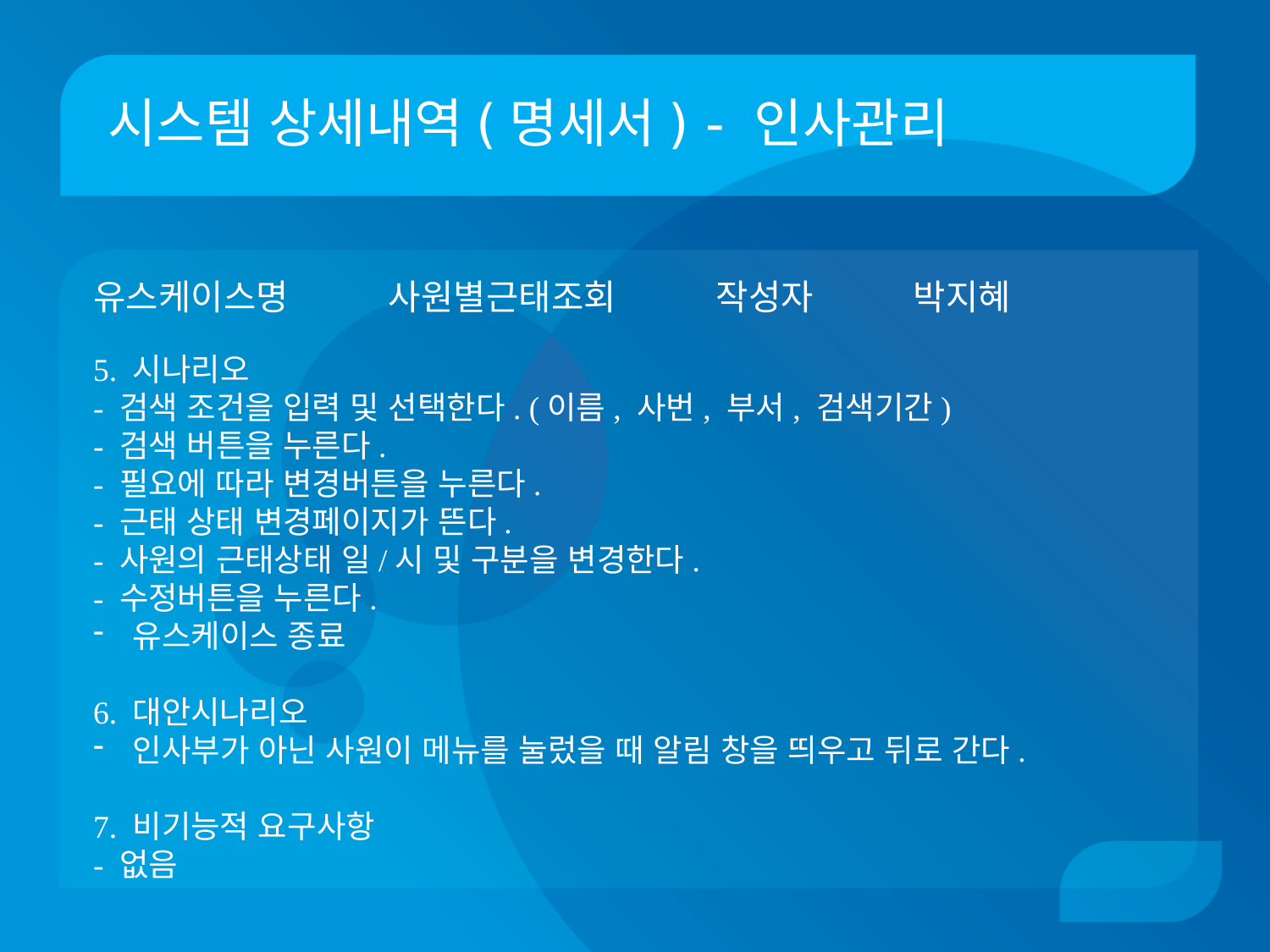

# 시스템 상세내역(명세서) - 인사관리
유스케이스명          사원별근태조회          작성자          박지혜
5. 시나리오
- 검색 조건을 입력 및 선택한다. (이름, 사번, 부서, 검색기간)
- 검색 버튼을 누른다.
- 필요에 따라 변경버튼을 누른다.
- 근태 상태 변경페이지가 뜬다.
- 사원의 근태상태 일/시 및 구분을 변경한다.
- 수정버튼을 누른다.
유스케이스 종료

6. 대안시나리오
인사부가 아닌 사원이 메뉴를 눌렀을 때 알림 창을 띄우고 뒤로 간다.

7. 비기능적 요구사항
- 없음